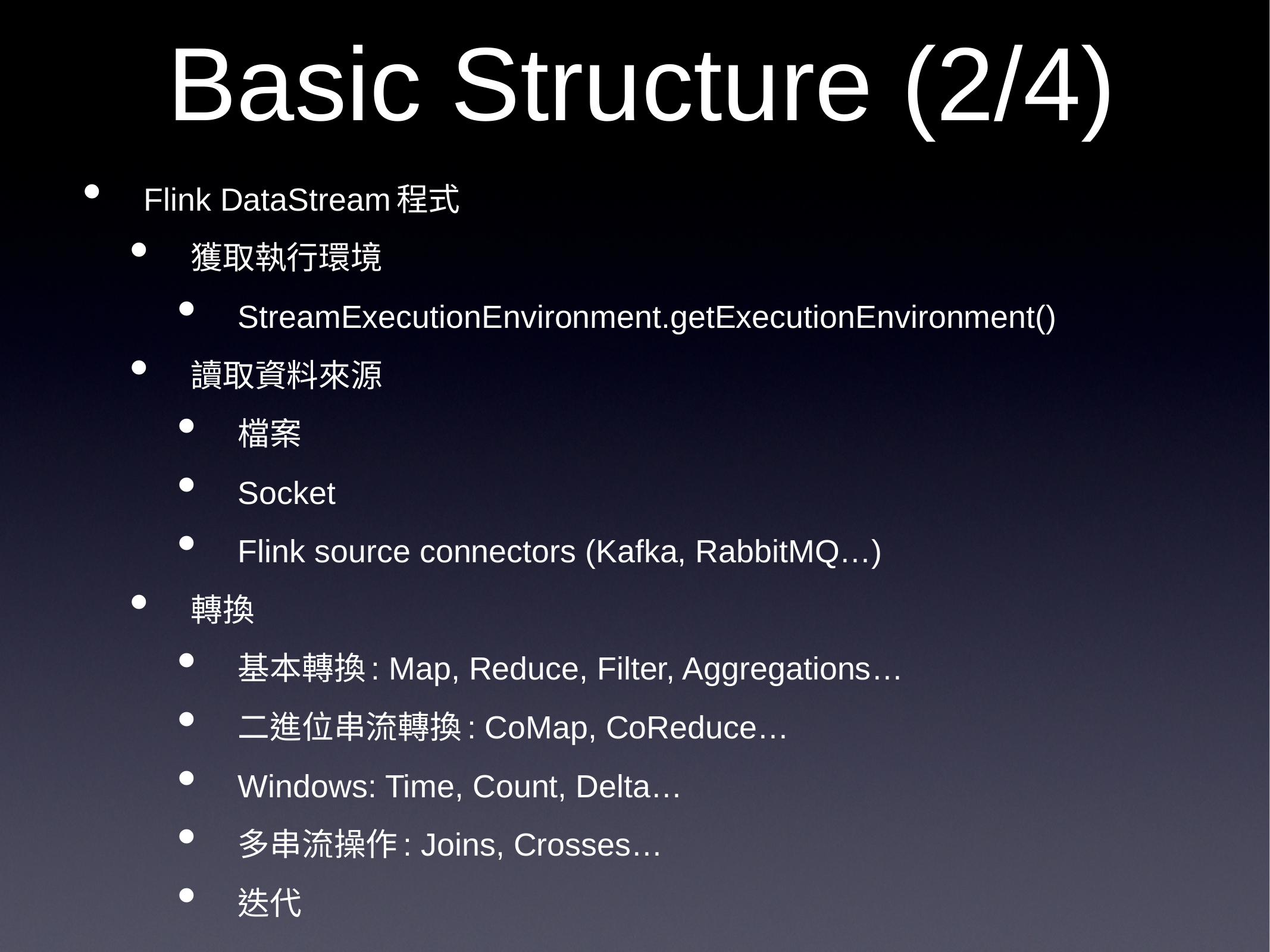

# Basic Structure (2/4)
Flink DataStream程式
獲取執行環境
StreamExecutionEnvironment.getExecutionEnvironment()
讀取資料來源
檔案
Socket
Flink source connectors (Kafka, RabbitMQ…)
轉換
基本轉換: Map, Reduce, Filter, Aggregations…
二進位串流轉換: CoMap, CoReduce…
Windows: Time, Count, Delta…
多串流操作: Joins, Crosses…
迭代